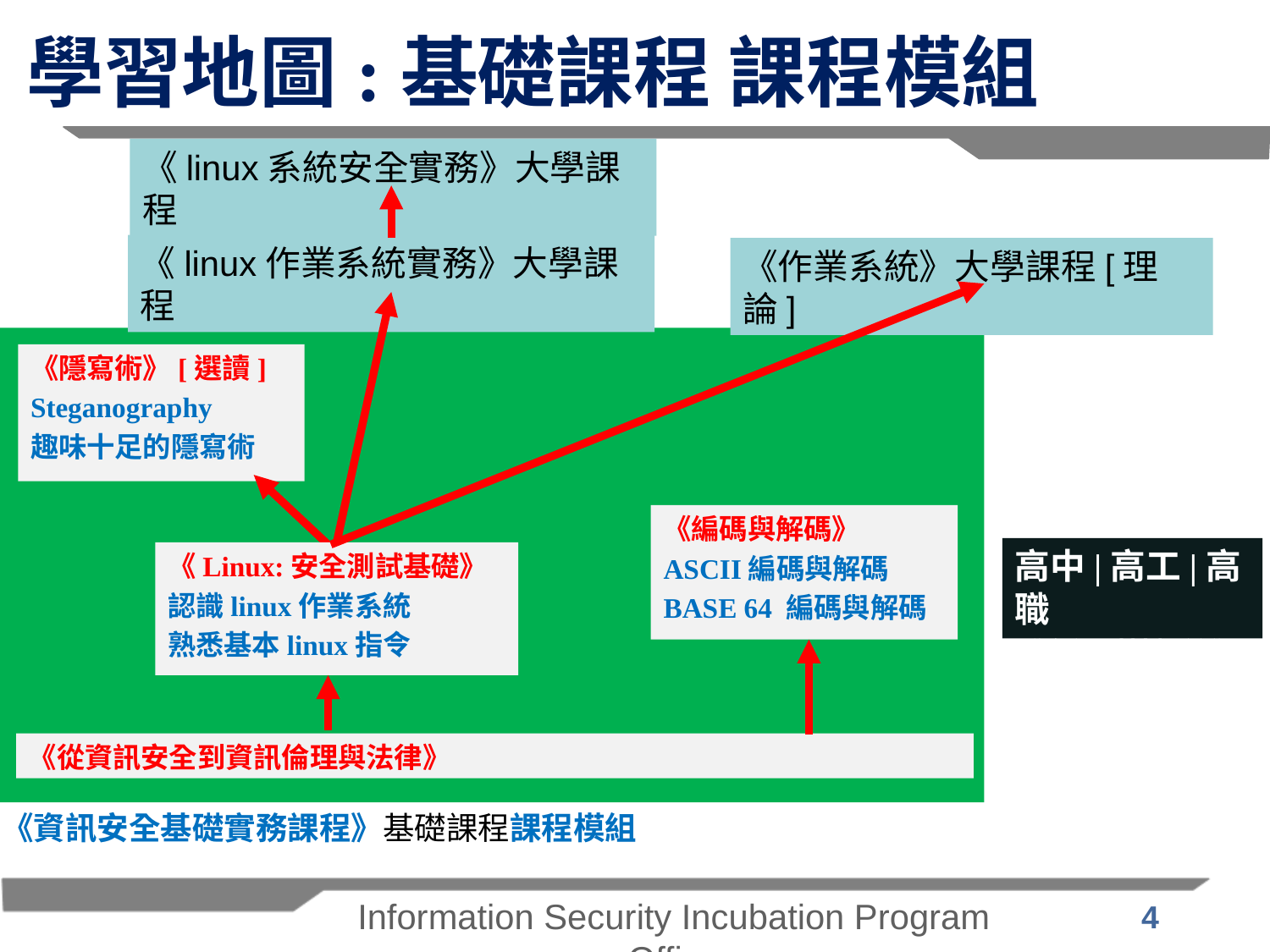

# 學習地圖:基礎課程 課程模組
《linux系統安全實務》大學課程
《linux作業系統實務》大學課程
《作業系統》大學課程[理論]

《隱寫術》[選讀]
Steganography
趣味十足的隱寫術
《編碼與解碼》
ASCII編碼與解碼
BASE 64 編碼與解碼
高中|高工|高職
《資訊科技概論》
《Linux:安全測試基礎》
認識linux作業系統
熟悉基本linux指令
《從資訊安全到資訊倫理與法律》
《資訊安全基礎實務課程》基礎課程課程模組